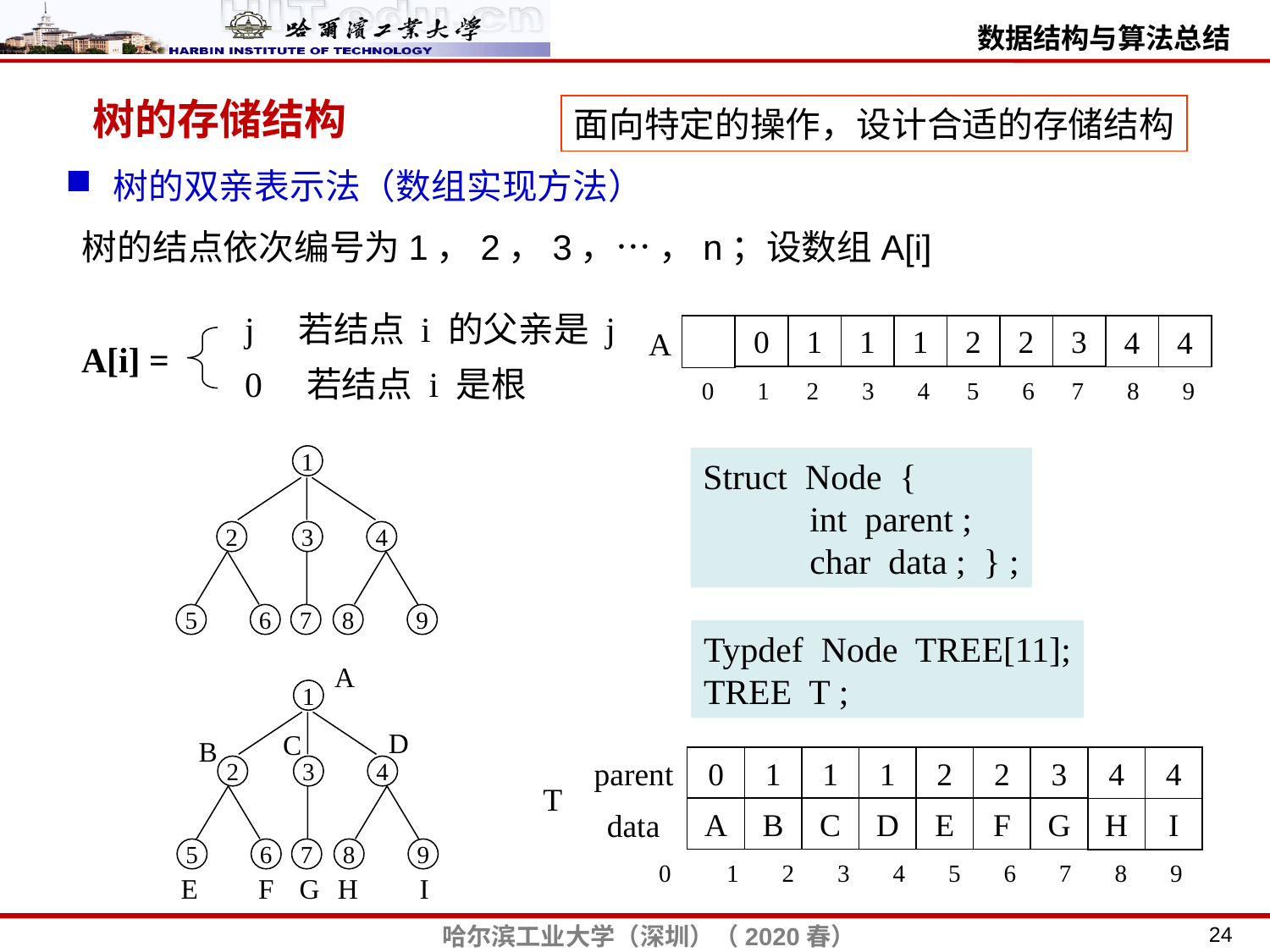

树的存储结构
面向特定的操作，设计合适的存储结构
树的双亲表示法（数组实现方法）
树的结点依次编号为1，2，3，… ，n；设数组A[i]
j    若结点 i 的父亲是 j
0    若结点 i 是根

A[i] =

0
1
1
1
2
2
3
4
4
A
0       1      2       3       4      5       6      7       8       9
1

2
3
4

5
6
7
8
9
Struct  Node  {
            int  parent ;
            char  data ;  } ;
Typdef  Node  TREE[11];
TREE  T ;
A
1

2
3
4

5
6
7
8
9
D
C
B
E
F
G
H
I
parent
0
1
1
1
2
2
3
4
4
T
A
B
C
D
E
F
G
H
I
data
0         1       2       3       4       5       6       7       8       9